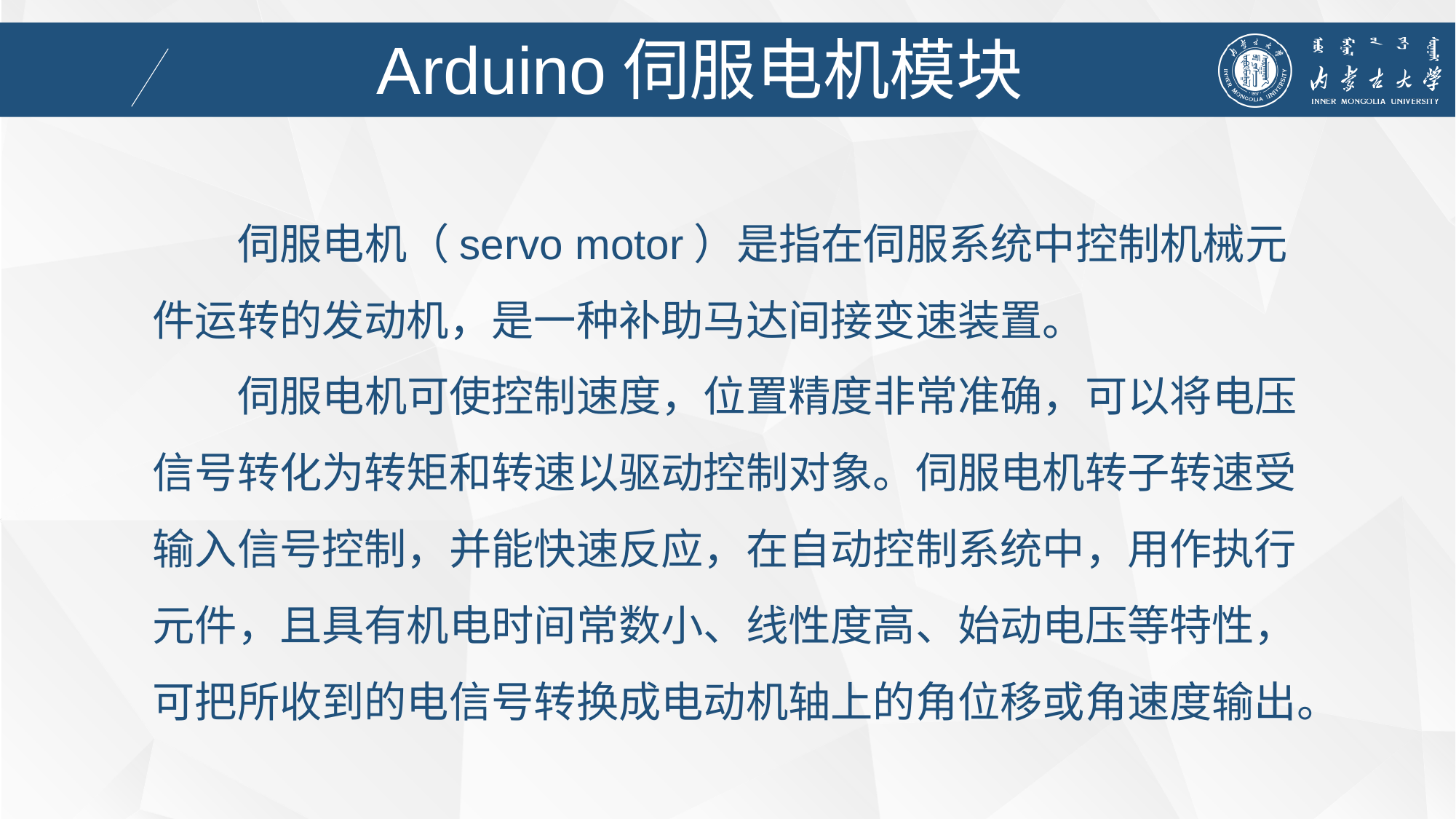

Arduino伺服电机模块
伺服电机（servo motor）是指在伺服系统中控制机械元件运转的发动机，是一种补助马达间接变速装置。
伺服电机可使控制速度，位置精度非常准确，可以将电压信号转化为转矩和转速以驱动控制对象。伺服电机转子转速受输入信号控制，并能快速反应，在自动控制系统中，用作执行元件，且具有机电时间常数小、线性度高、始动电压等特性，可把所收到的电信号转换成电动机轴上的角位移或角速度输出。